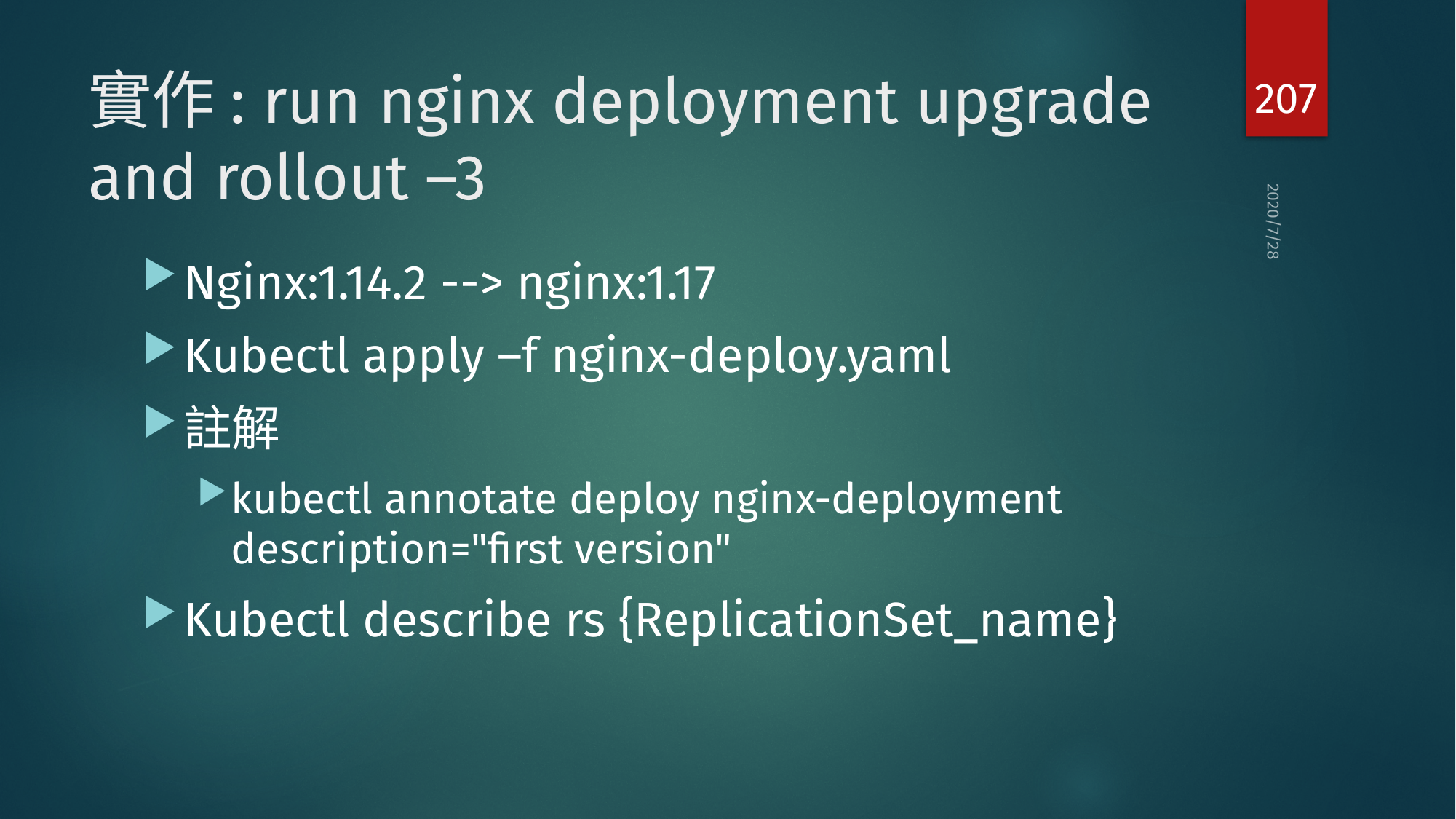

207
# 實作: run nginx deployment upgrade and rollout –3
2020/7/28
Nginx:1.14.2 --> nginx:1.17
Kubectl apply –f nginx-deploy.yaml
註解
kubectl annotate deploy nginx-deployment description="first version"
Kubectl describe rs {ReplicationSet_name}